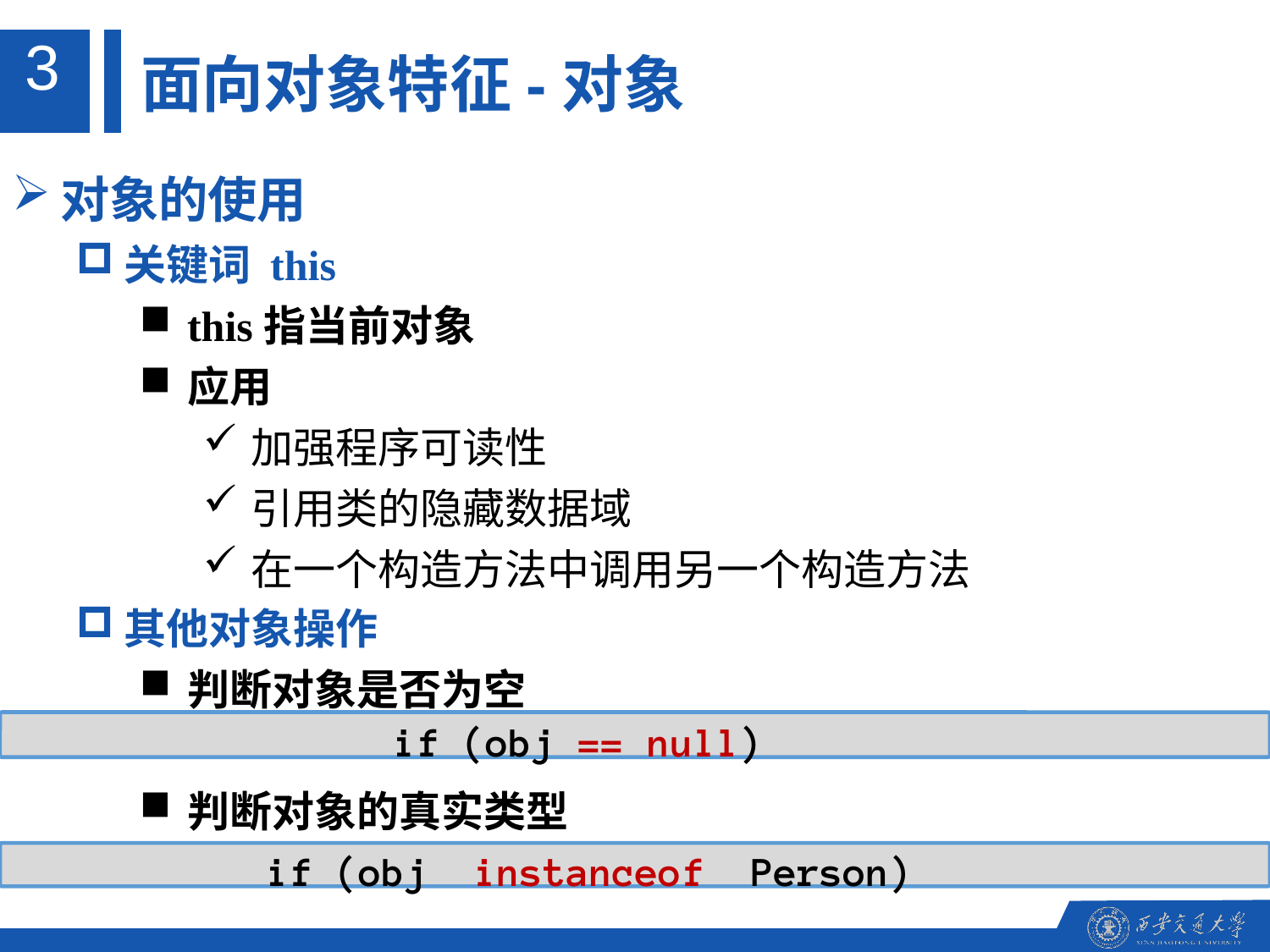

3
面向对象特征-对象
对象的使用
关键词 this
this指当前对象
应用
加强程序可读性
引用类的隐藏数据域
在一个构造方法中调用另一个构造方法
其他对象操作
判断对象是否为空

判断对象的真实类型
			if (obj == null)
		if (obj  instanceof  Person)